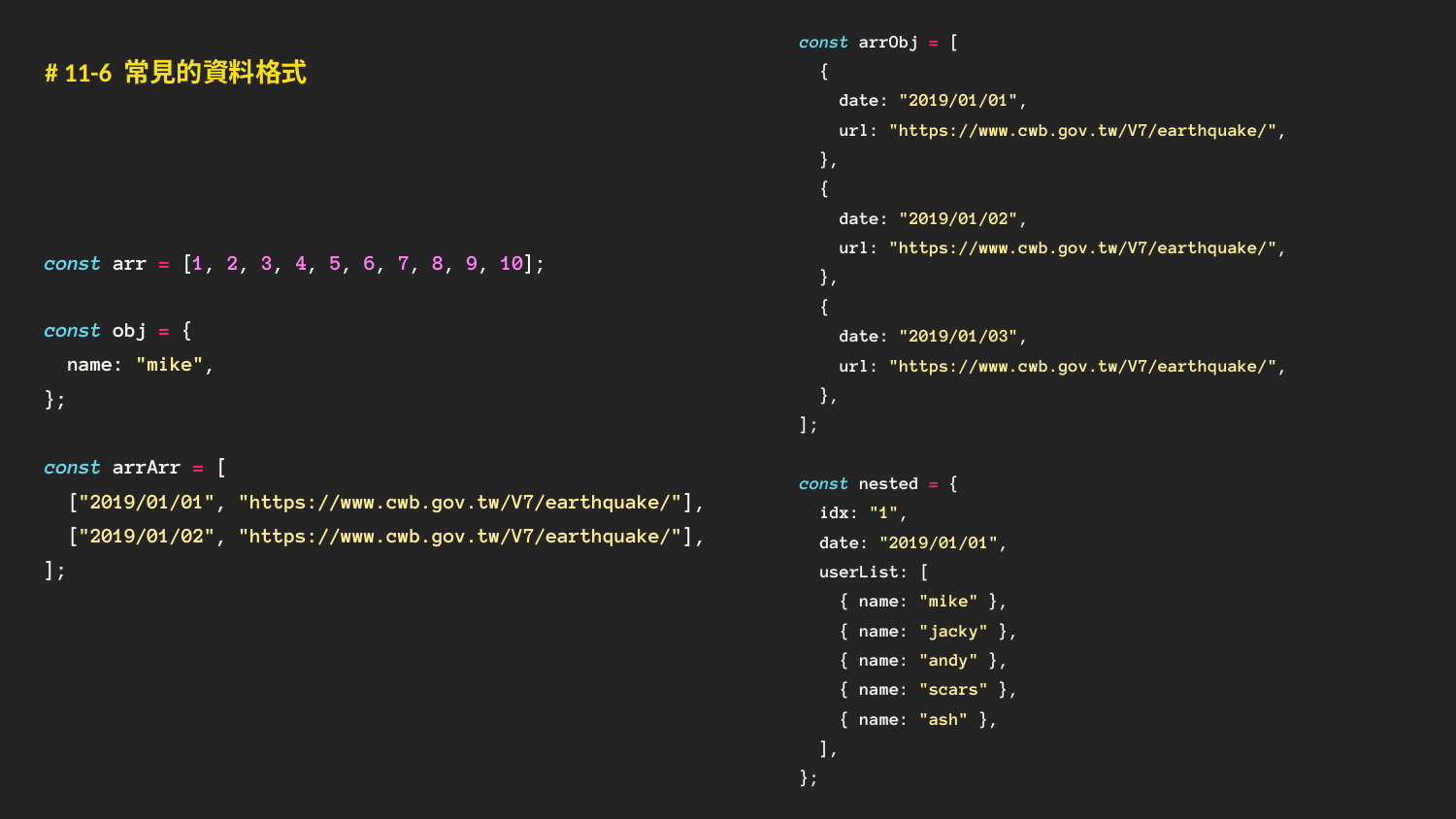

const arrObj = [
  {
    date: "2019/01/01",
    url: "https://www.cwb.gov.tw/V7/earthquake/",
  },
  {
    date: "2019/01/02",
    url: "https://www.cwb.gov.tw/V7/earthquake/",
  },
  {
    date: "2019/01/03",
    url: "https://www.cwb.gov.tw/V7/earthquake/",
  },
];

const nested = {
  idx: "1",
  date: "2019/01/01",
  userList: [
    { name: "mike" },
    { name: "jacky" },
    { name: "andy" },
    { name: "scars" },
    { name: "ash" },
  ],
};
# 11-6 常見的資料格式
const arr = [1, 2, 3, 4, 5, 6, 7, 8, 9, 10];

const obj = {
  name: "mike",
};

const arrArr = [
  ["2019/01/01", "https://www.cwb.gov.tw/V7/earthquake/"],
  ["2019/01/02", "https://www.cwb.gov.tw/V7/earthquake/"],
];